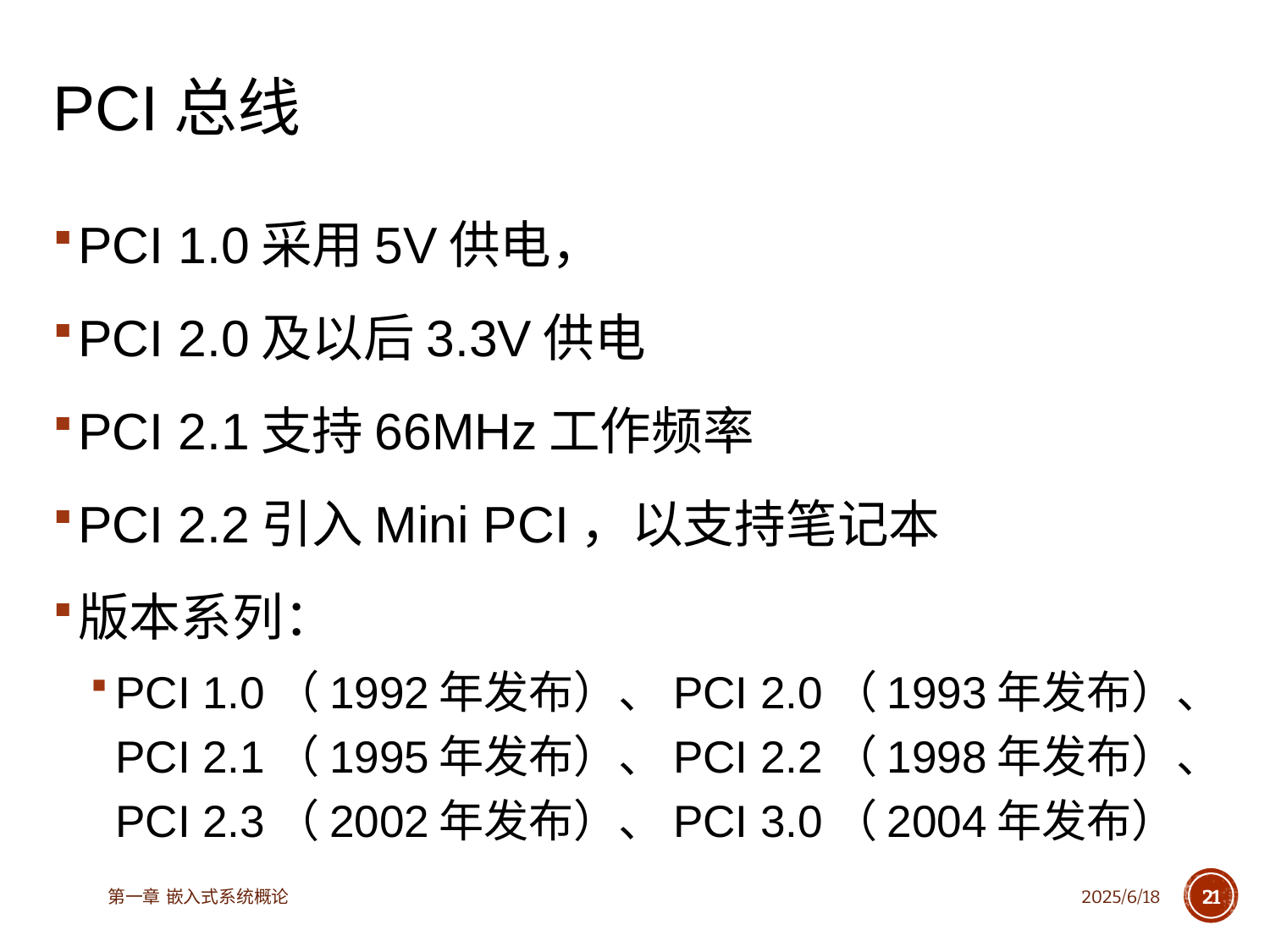

# PCI总线
PCI 1.0采用5V供电，
PCI 2.0及以后3.3V供电
PCI 2.1支持66MHz工作频率
PCI 2.2引入Mini PCI，以支持笔记本
版本系列：
PCI 1.0（1992年发布）、PCI 2.0（1993年发布）、PCI 2.1（1995年发布）、PCI 2.2（1998年发布）、PCI 2.3（2002年发布）、PCI 3.0（2004年发布）

第一章 嵌入式系统概论
2025/6/18
21